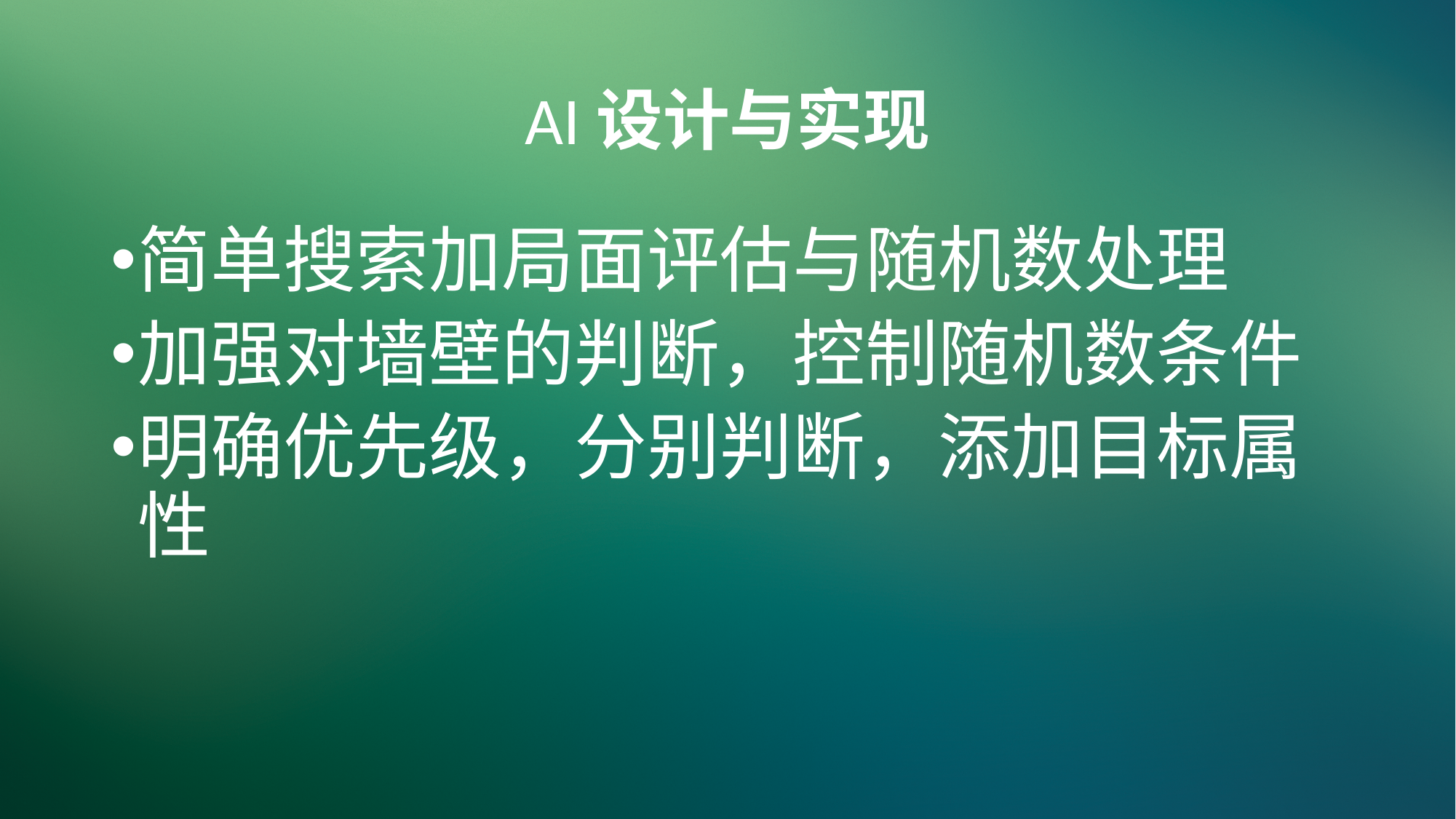

# AI设计与实现
简单搜索加局面评估与随机数处理
加强对墙壁的判断，控制随机数条件
明确优先级，分别判断，添加目标属性